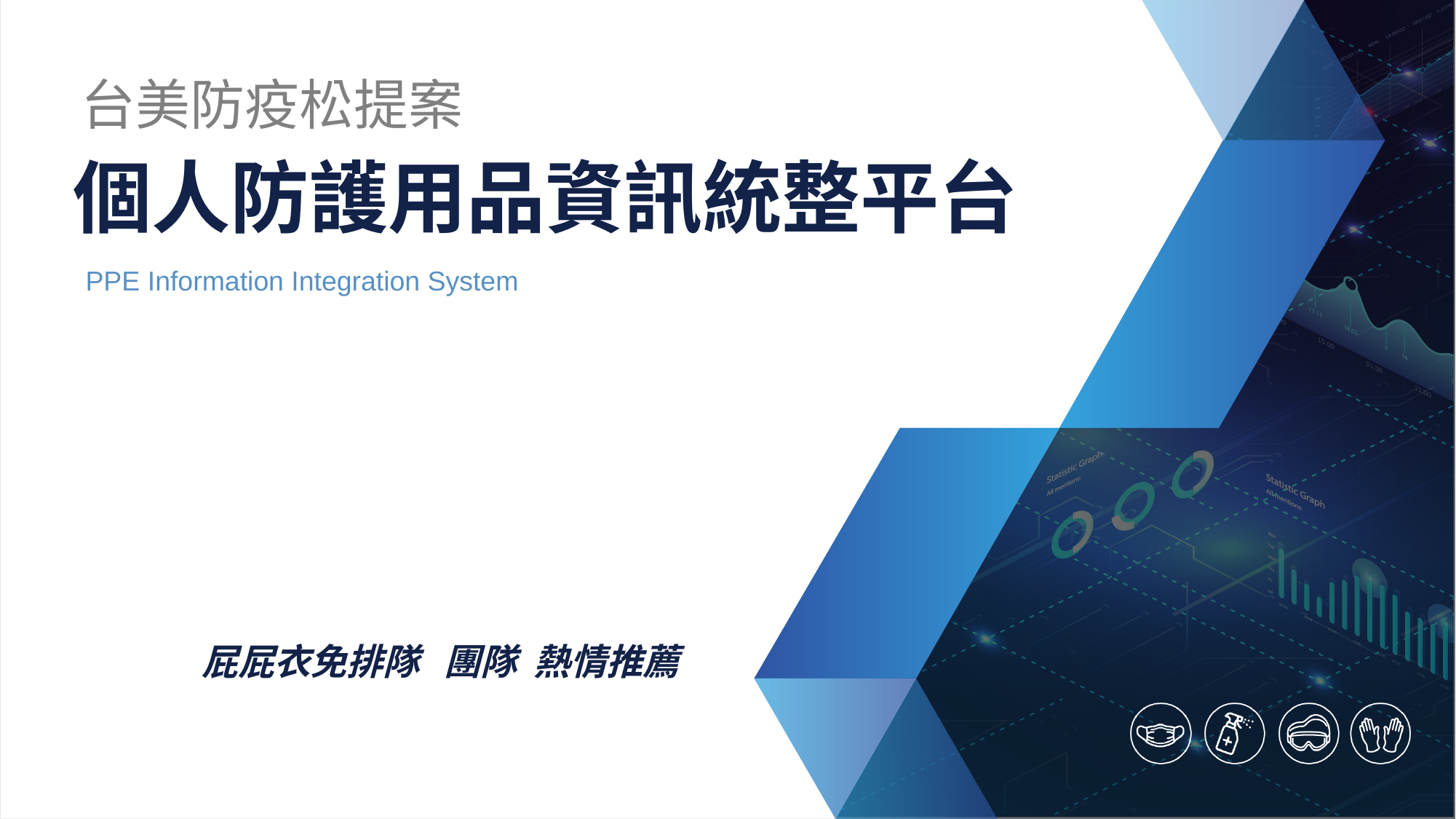

台美防疫松提案
個人防護用品資訊統整平台
PPE Information Integration System
屁屁衣免排隊   團隊  熱情推薦